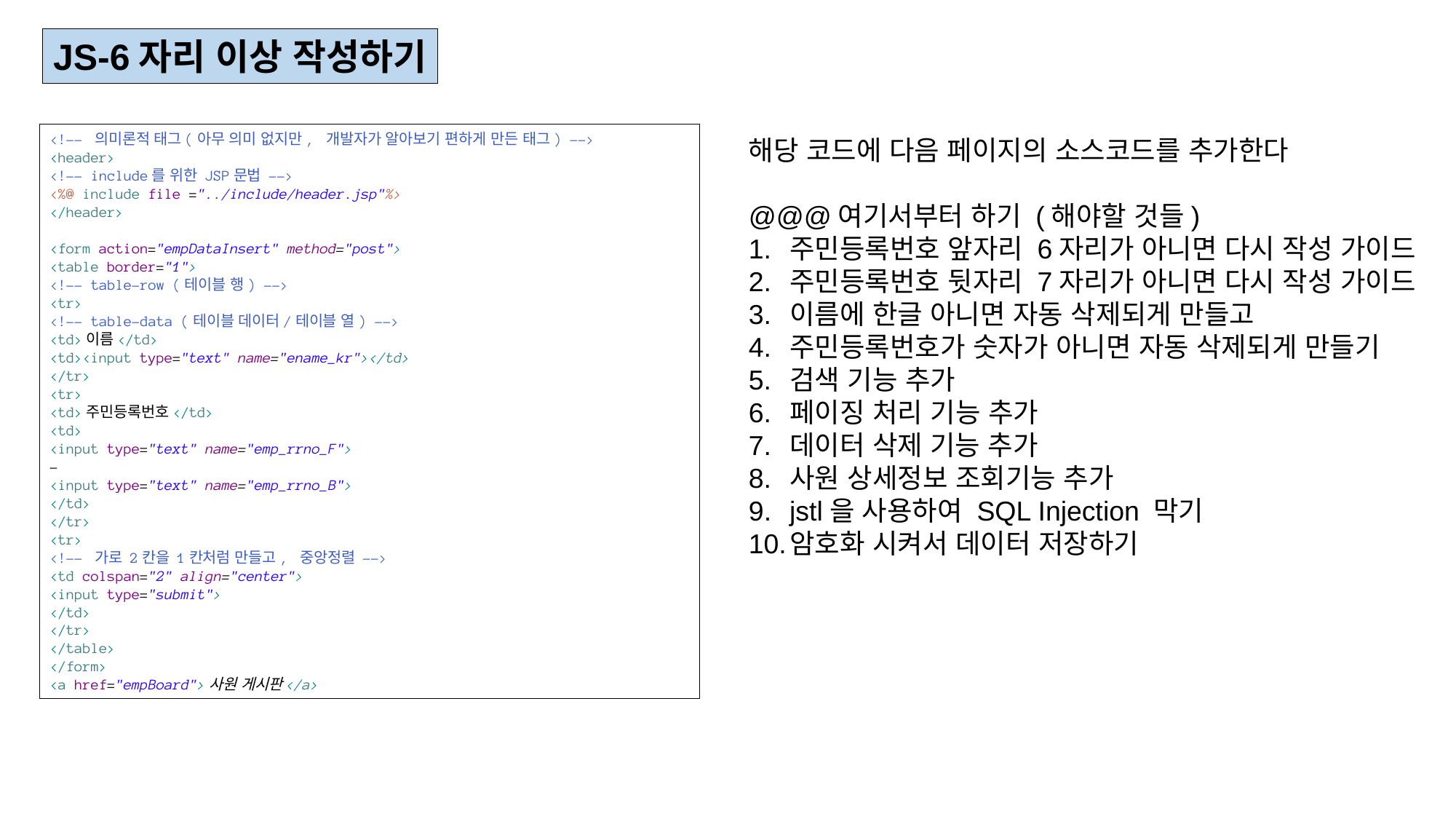

JS-6자리 이상 작성하기
<!-- 의미론적 태그(아무 의미 없지만, 개발자가 알아보기 편하게 만든 태그) -->
<header>
<!-- include를 위한 JSP문법 -->
<%@ include file ="../include/header.jsp"%>
</header>

<form action="empDataInsert" method="post">
<table border="1">
<!-- table-row (테이블 행) -->
<tr>
<!-- table-data (테이블 데이터/테이블 열) -->
<td>이름</td>
<td><input type="text" name="ename_kr"></td>
</tr>
<tr>
<td>주민등록번호</td>
<td>
<input type="text" name="emp_rrno_F">
-
<input type="text" name="emp_rrno_B">
</td>
</tr>
<tr>
<!-- 가로 2칸을 1칸처럼 만들고, 중앙정렬 -->
<td colspan="2" align="center">
<input type="submit">
</td>
</tr>
</table>
</form>
<a href="empBoard">사원 게시판</a>
해당 코드에 다음 페이지의 소스코드를 추가한다

@@@여기서부터 하기 (해야할 것들)
주민등록번호 앞자리 6자리가 아니면 다시 작성 가이드
주민등록번호 뒷자리 7자리가 아니면 다시 작성 가이드
이름에 한글 아니면 자동 삭제되게 만들고
주민등록번호가 숫자가 아니면 자동 삭제되게 만들기
검색 기능 추가
페이징 처리 기능 추가
데이터 삭제 기능 추가
사원 상세정보 조회기능 추가
jstl을 사용하여 SQL Injection 막기
암호화 시켜서 데이터 저장하기